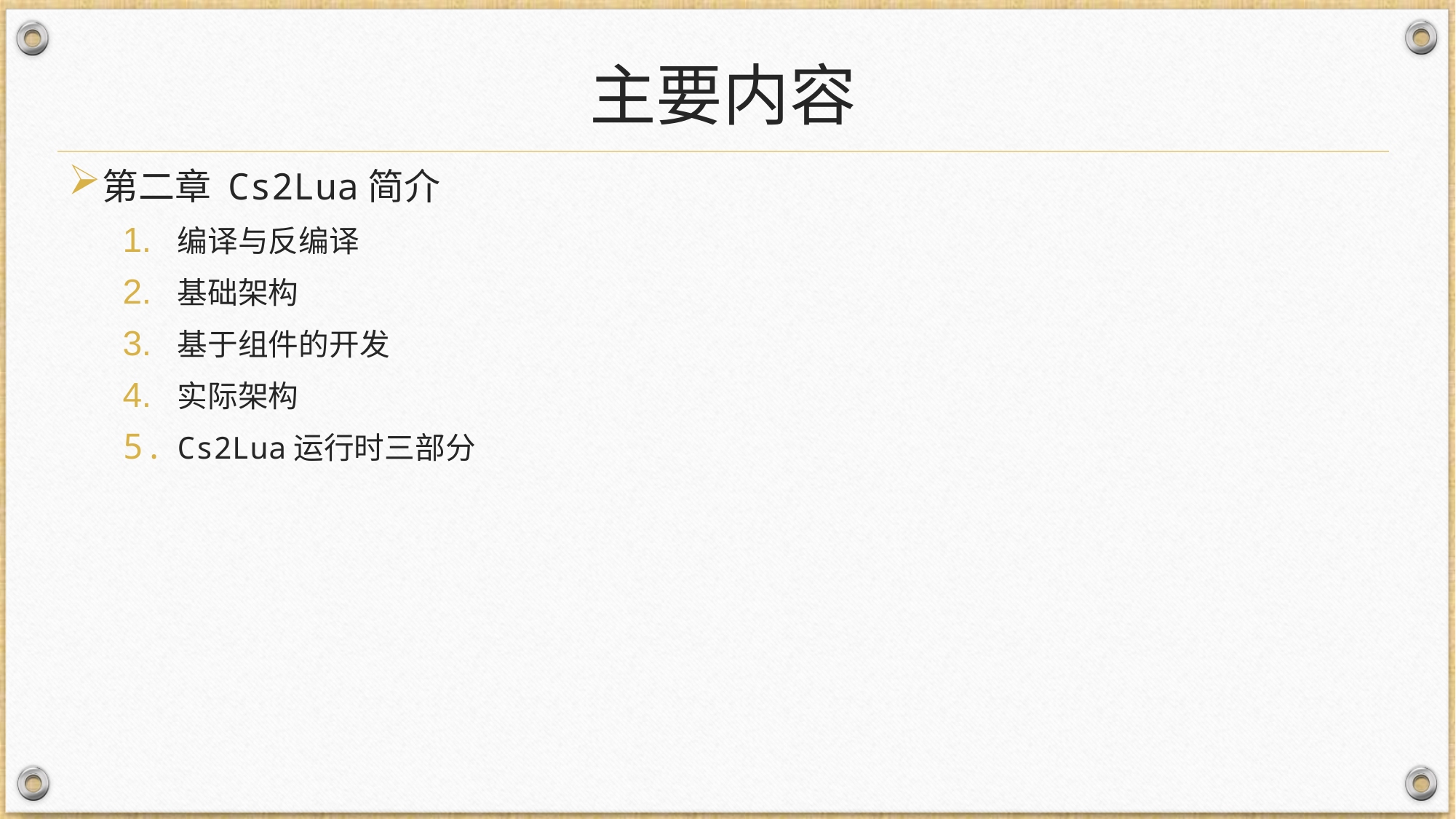

# 主要内容
第二章 Cs2Lua简介
编译与反编译
基础架构
基于组件的开发
实际架构
Cs2Lua运行时三部分